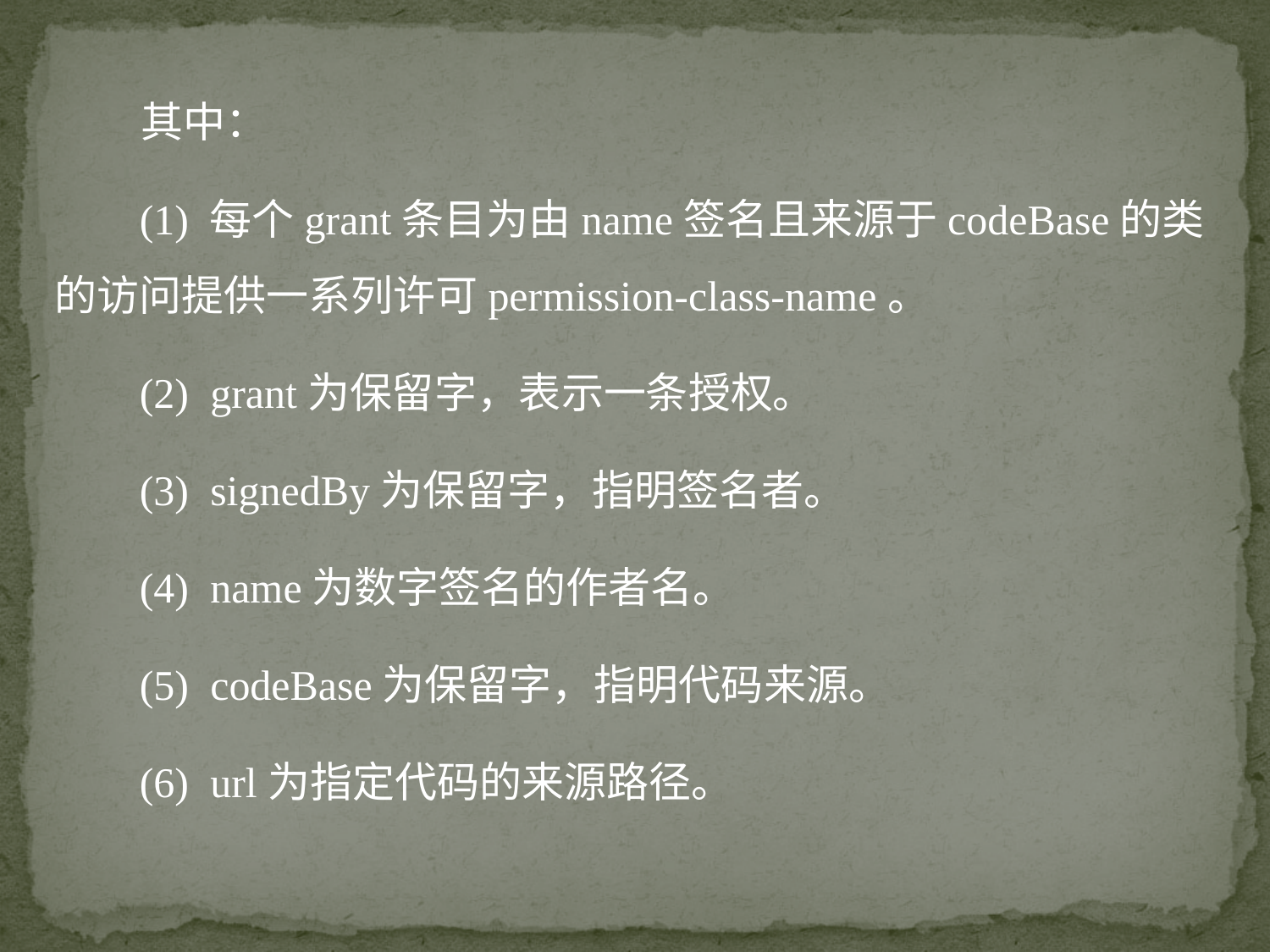

其中：
        (1) 每个grant条目为由name签名且来源于codeBase的类的访问提供一系列许可permission-class-name。
        (2)  grant为保留字，表示一条授权。
        (3)  signedBy为保留字，指明签名者。
        (4)  name为数字签名的作者名。
        (5)  codeBase为保留字，指明代码来源。
        (6)  url为指定代码的来源路径。